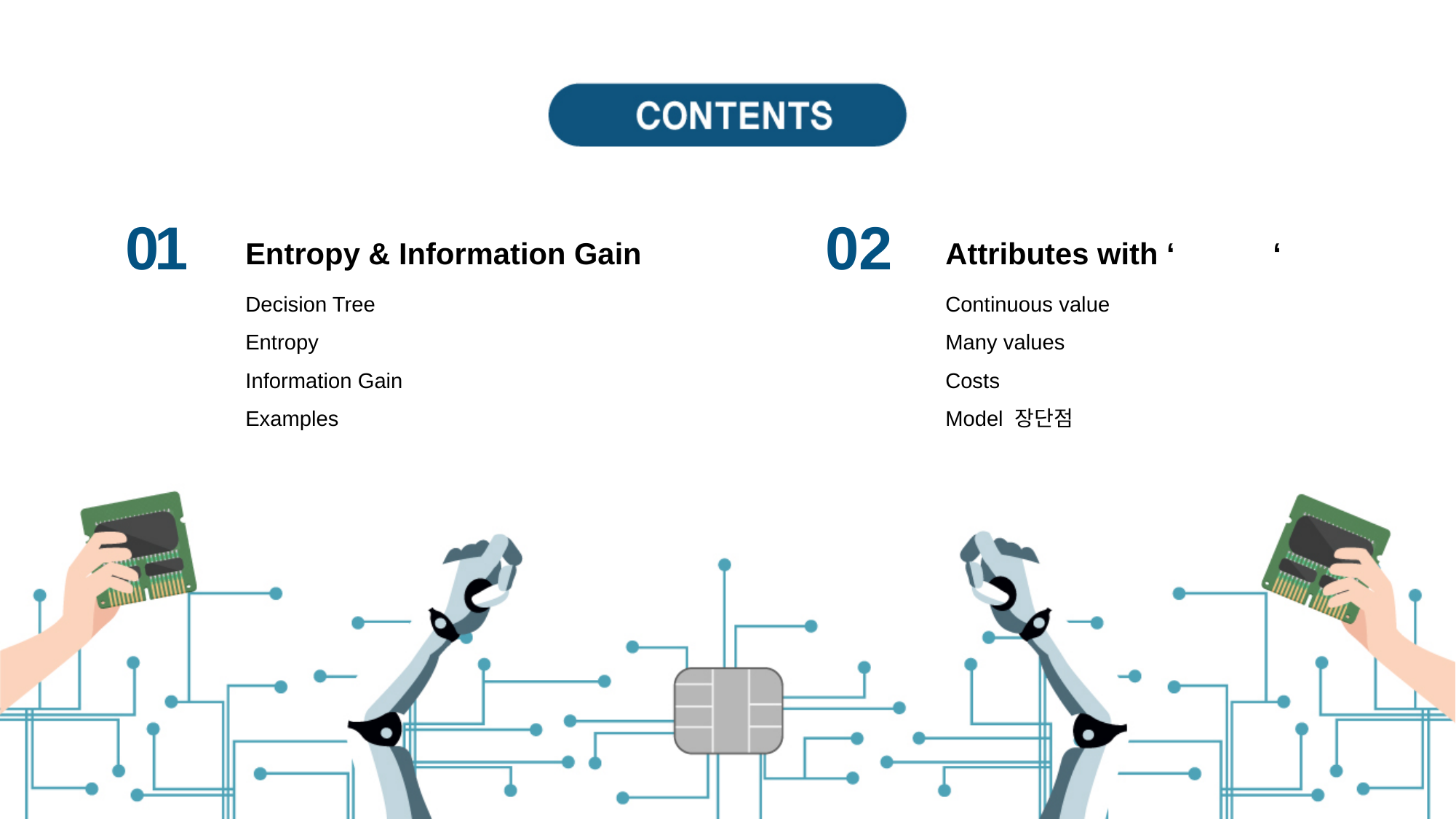

01
Entropy & Information Gain
Decision Tree
Entropy
Information Gain
Examples
02
Attributes with ‘	‘
Continuous value
Many values
Costs
Model 장단점